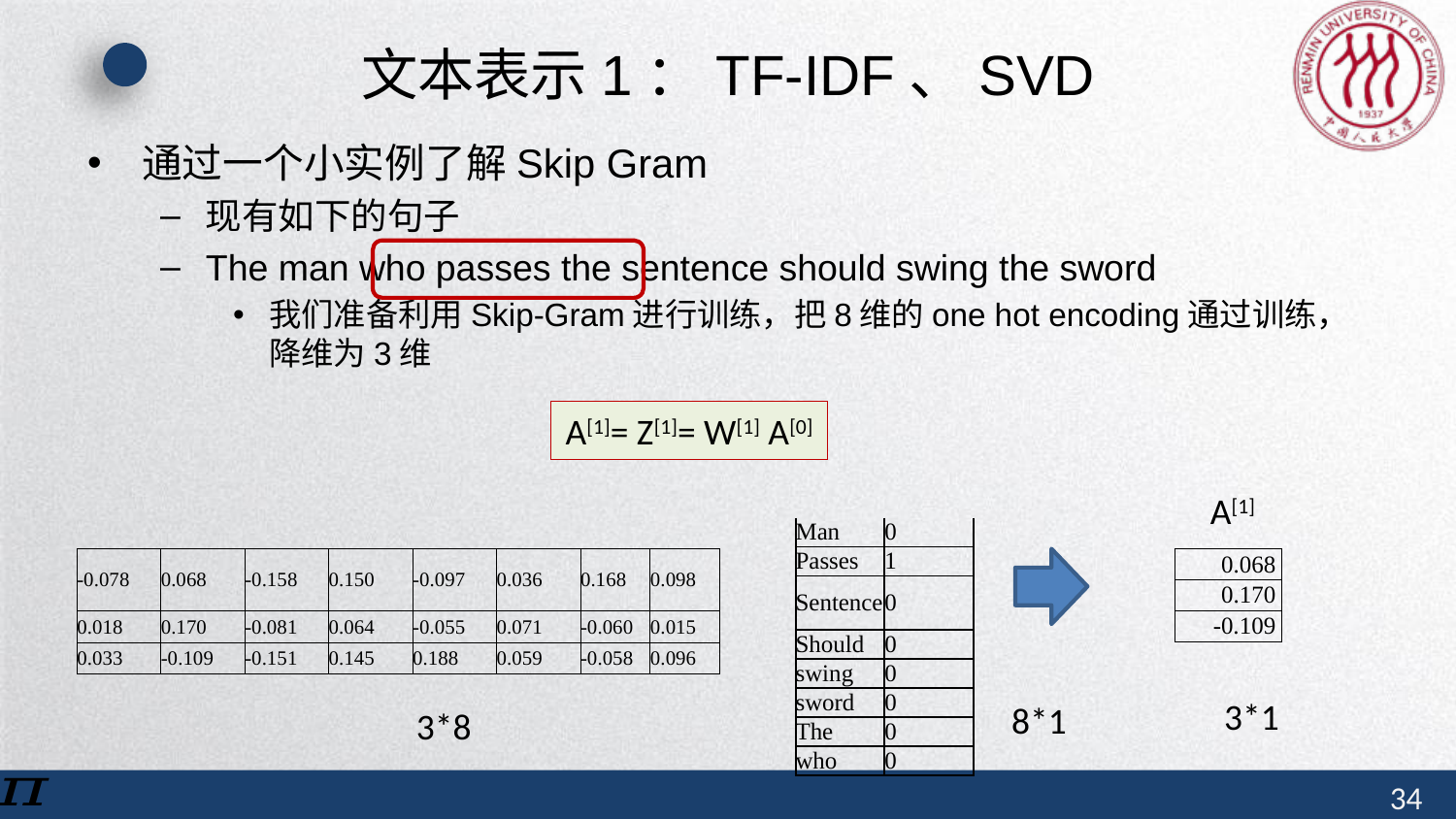

# 文本表示1：TF-IDF、SVD
通过一个小实例了解Skip Gram
现有如下的句子
The man who passes the sentence should swing the sword
我们准备利用Skip-Gram进行训练，把8维的one hot encoding通过训练，降维为3维

A[1]= Z[1]= W[1] A[0]
A[1]
| Man | 0 |
| --- | --- |
| Passes | 1 |
| Sentence | 0 |
| Should | 0 |
| swing | 0 |
| sword | 0 |
| The | 0 |
| who | 0 |
| -0.078 | 0.068 | -0.158 | 0.150 | -0.097 | 0.036 | 0.168 | 0.098 |
| --- | --- | --- | --- | --- | --- | --- | --- |
| 0.018 | 0.170 | -0.081 | 0.064 | -0.055 | 0.071 | -0.060 | 0.015 |
| 0.033 | -0.109 | -0.151 | 0.145 | 0.188 | 0.059 | -0.058 | 0.096 |

| 0.068 |
| --- |
| 0.170 |
| -0.109 |
3*1
8*1
3*8